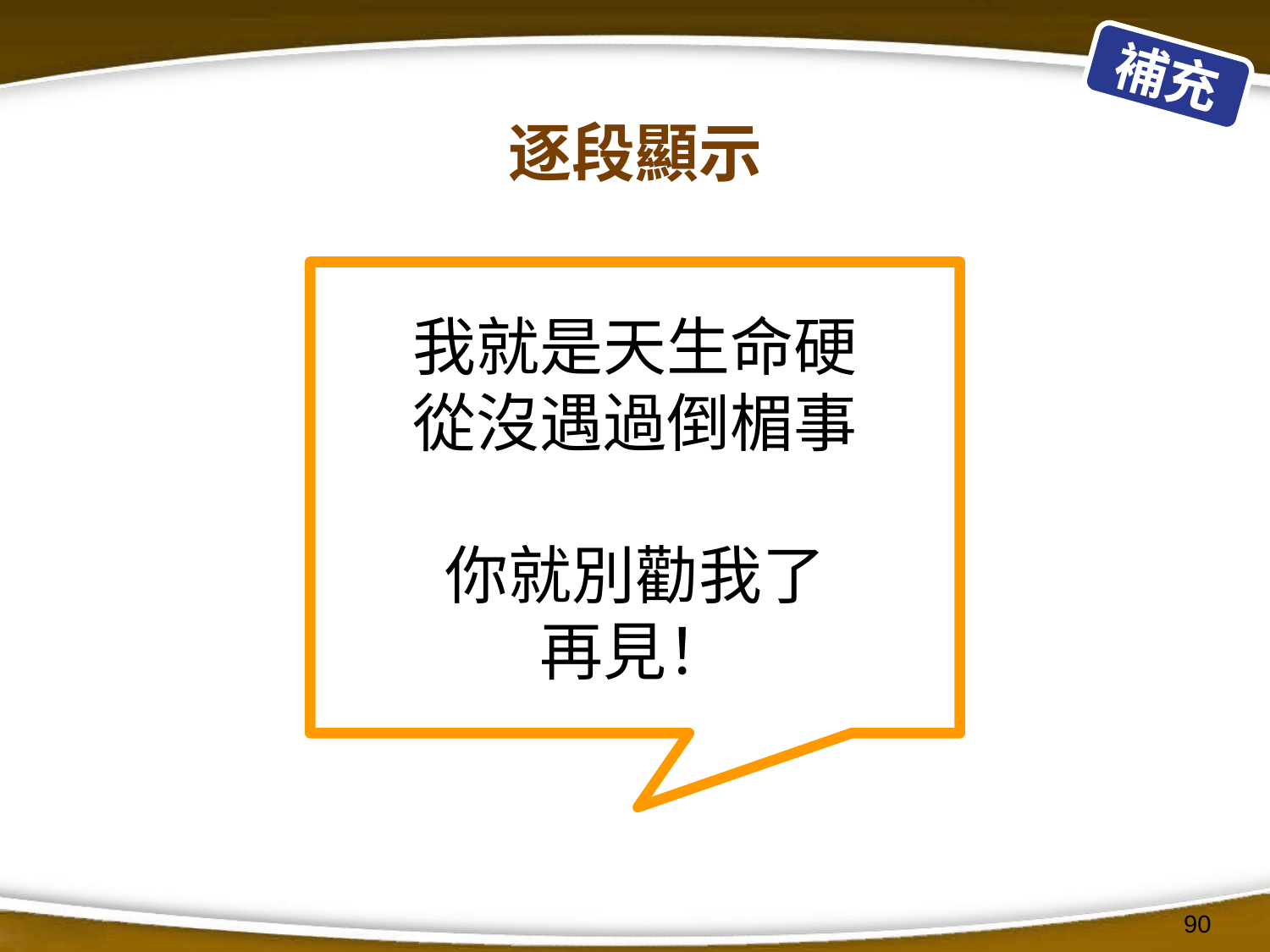

補充
# 逐段顯示

我就是天生命硬
從沒遇過倒楣事

你就別勸我了
再見！
90